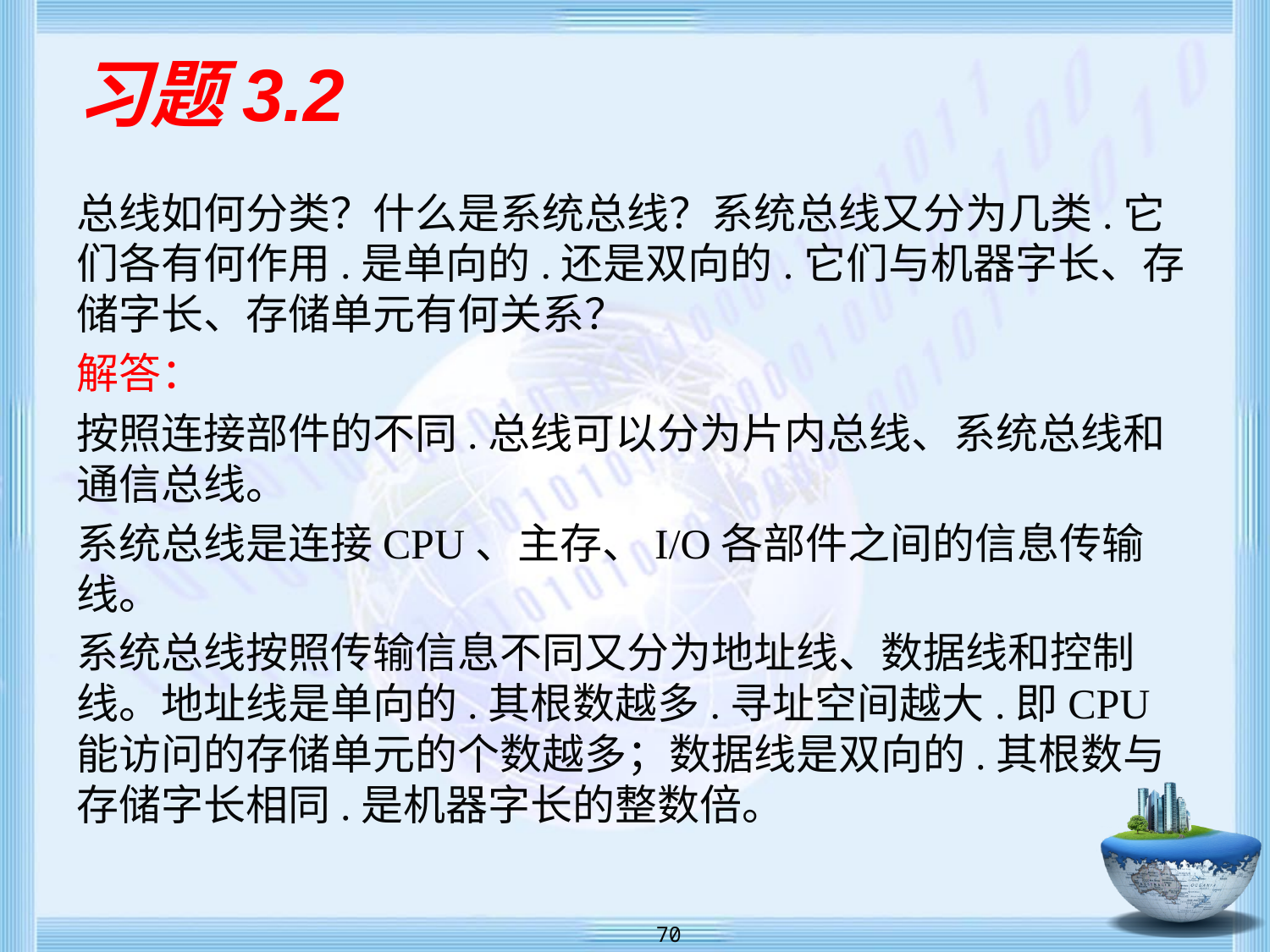

# 习题3.2
总线如何分类？什么是系统总线？系统总线又分为几类.它们各有何作用.是单向的.还是双向的.它们与机器字长、存储字长、存储单元有何关系？
解答：
按照连接部件的不同.总线可以分为片内总线、系统总线和通信总线。
系统总线是连接CPU、主存、I/O各部件之间的信息传输线。
系统总线按照传输信息不同又分为地址线、数据线和控制线。地址线是单向的.其根数越多.寻址空间越大.即CPU能访问的存储单元的个数越多；数据线是双向的.其根数与存储字长相同.是机器字长的整数倍。

    70